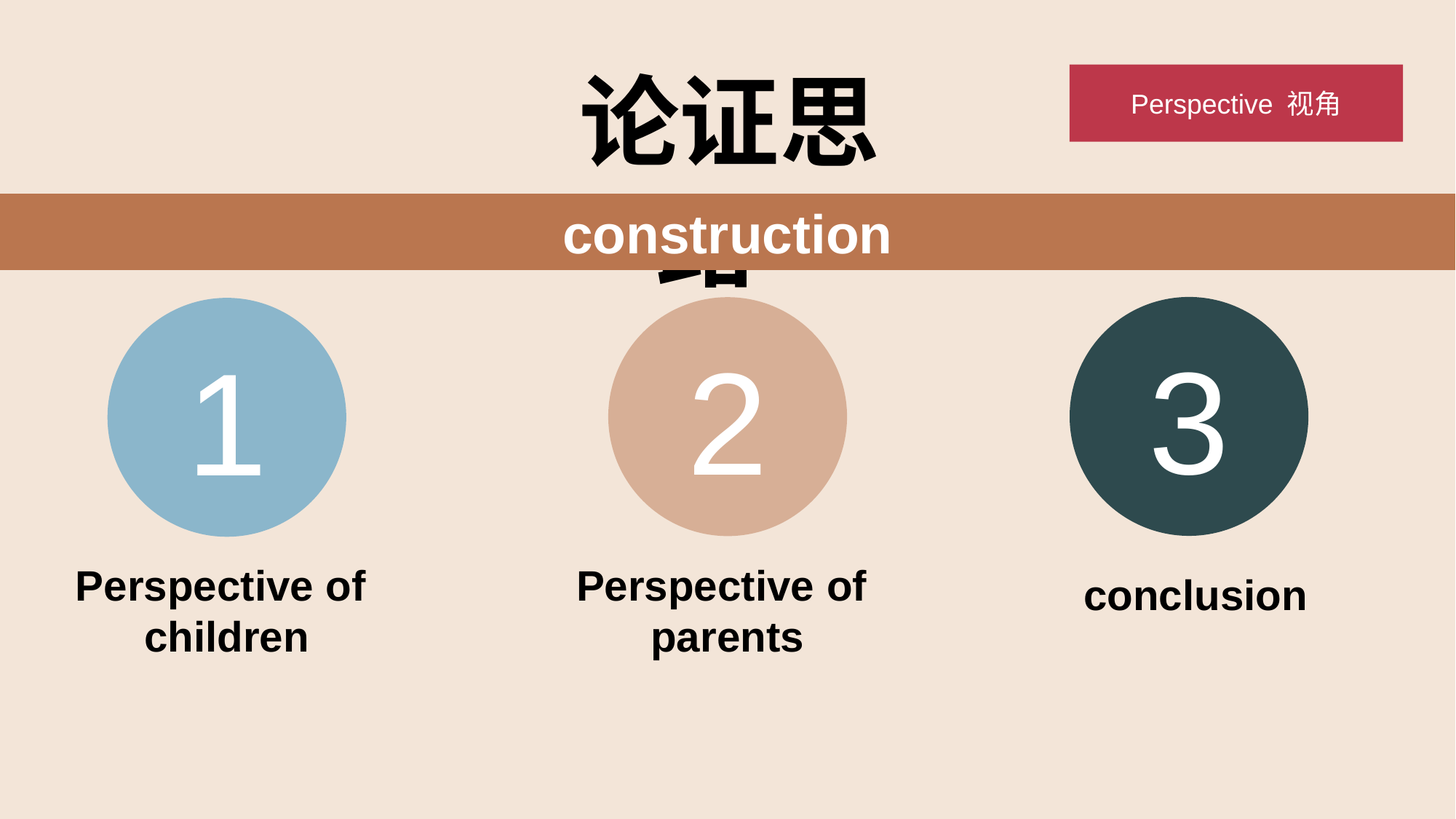

论证思路
Perspective 视角
construction
3
2
1
Perspective of
children
Perspective of
parents
conclusion